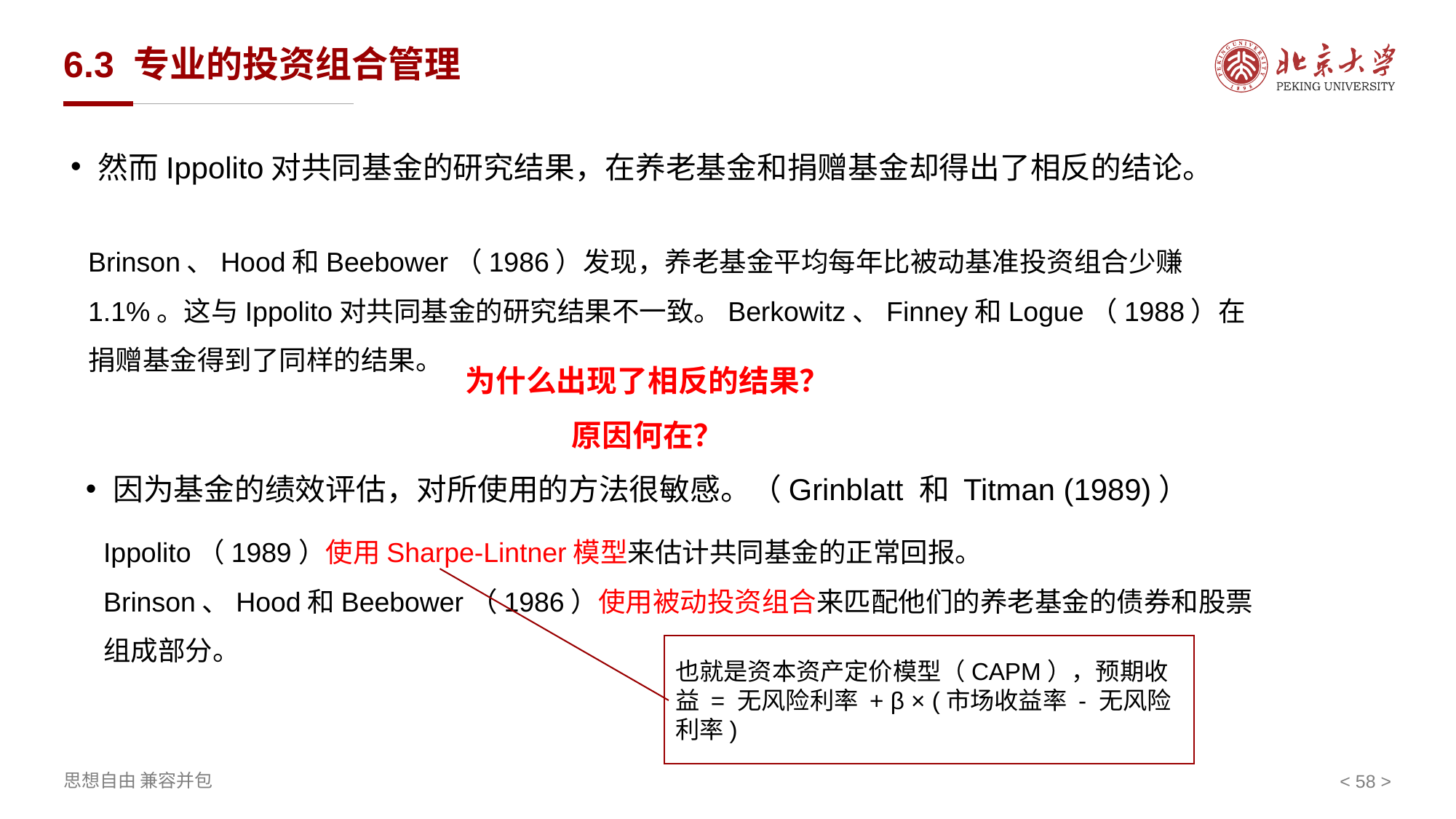

# 6.3 专业的投资组合管理
然而Ippolito对共同基金的研究结果，在养老基金和捐赠基金却得出了相反的结论。

Brinson、Hood和Beebower（1986）发现，养老基金平均每年比被动基准投资组合少赚1.1%。这与Ippolito对共同基金的研究结果不一致。Berkowitz、Finney和Logue（1988）在捐赠基金得到了同样的结果。
为什么出现了相反的结果？
原因何在？
因为基金的绩效评估，对所使用的方法很敏感。（Grinblatt 和 Titman (1989)）
Ippolito（1989）使用Sharpe-Lintner模型来估计共同基金的正常回报。
Brinson、Hood和Beebower（1986）使用被动投资组合来匹配他们的养老基金的债券和股票组成部分。
也就是资本资产定价模型（CAPM），预期收益 = 无风险利率 + β × (市场收益率 - 无风险利率)
< 58 >